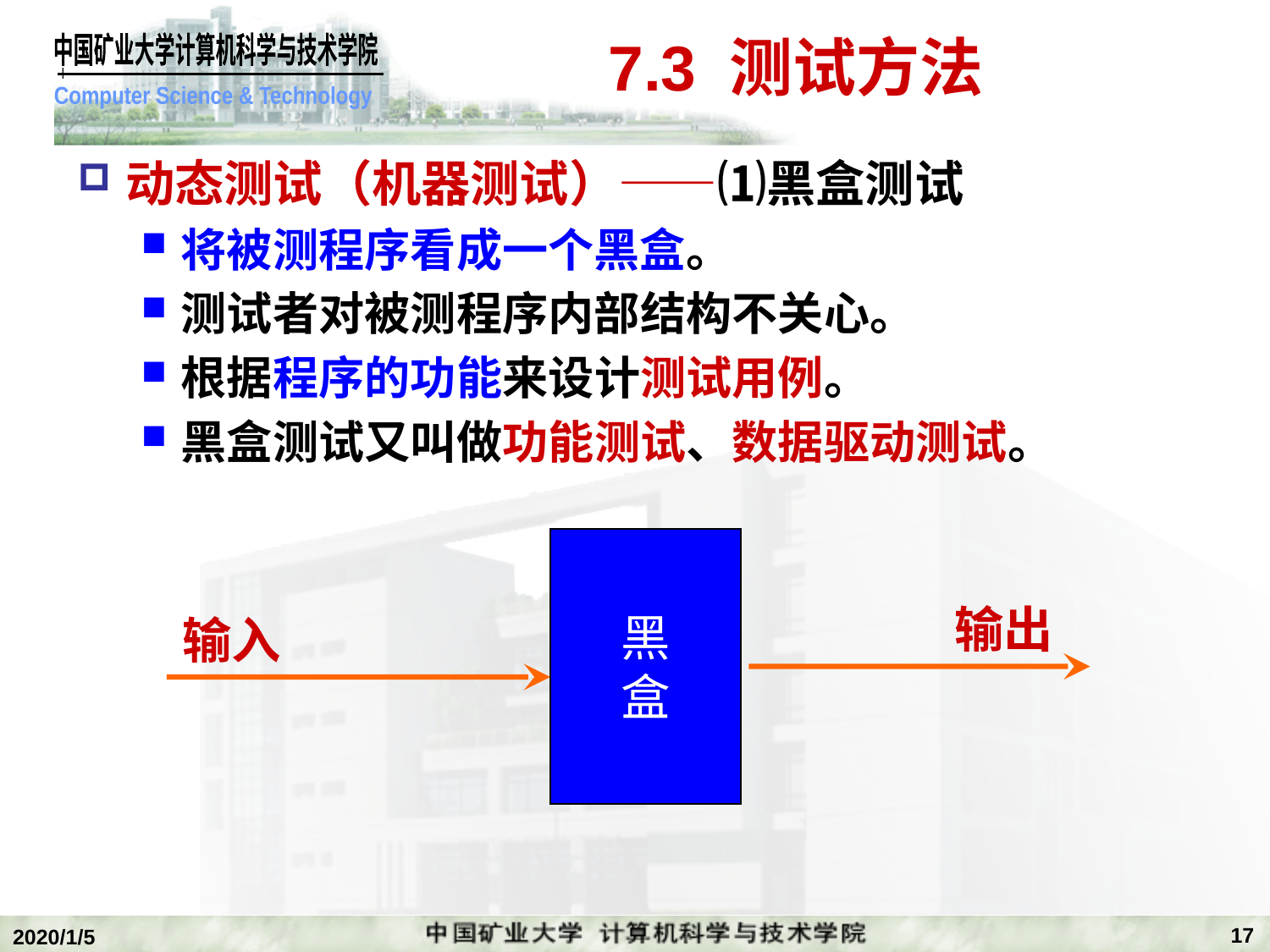

# 7.3 测试方法
动态测试（机器测试）——⑴黑盒测试
将被测程序看成一个黑盒。
测试者对被测程序内部结构不关心。
根据程序的功能来设计测试用例。
黑盒测试又叫做功能测试、数据驱动测试。
黑
盒
输出
输入

17
2020/1/5